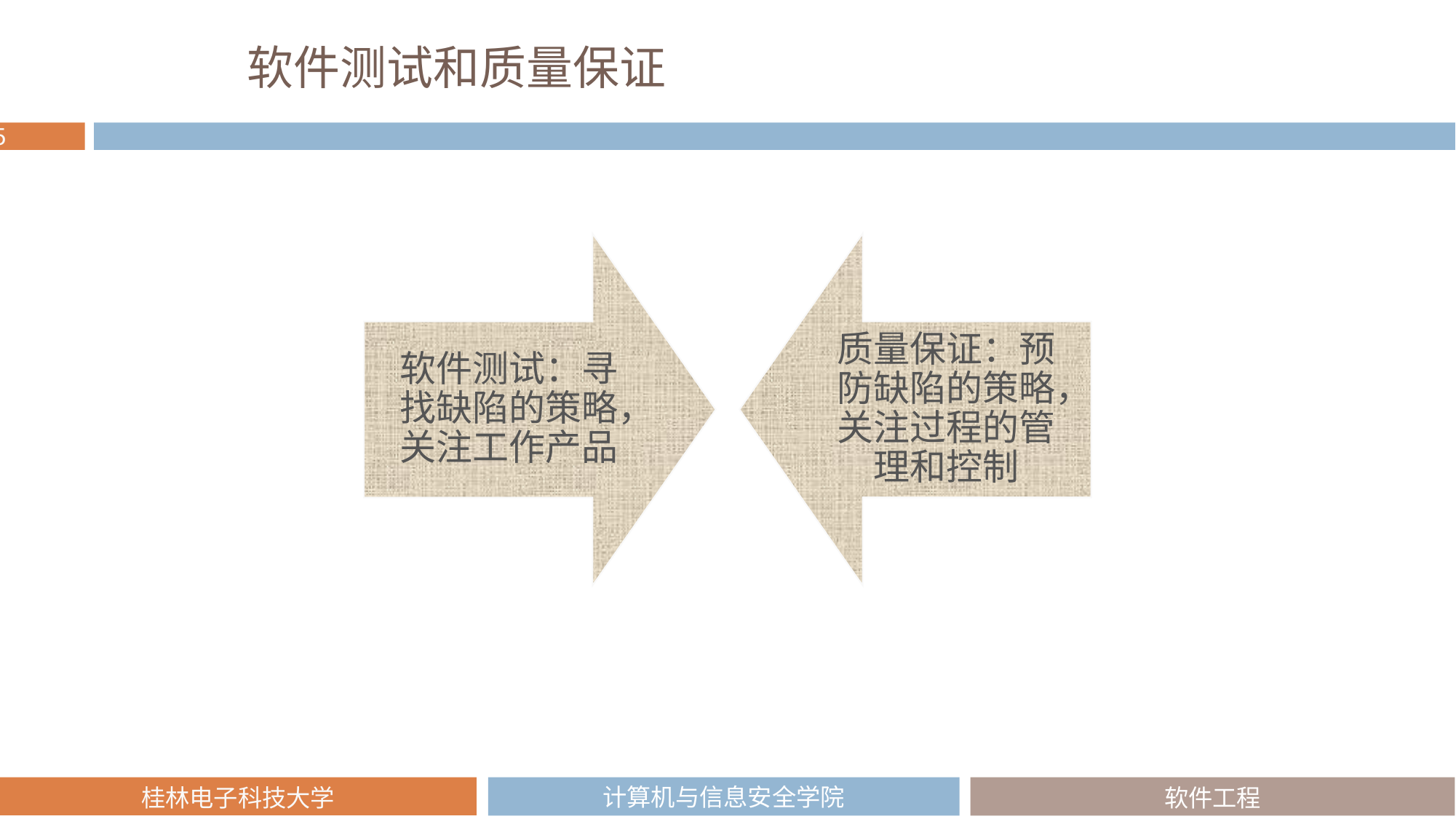

# 软件测试和质量保证
软件测试：寻找缺陷的策略，关注工作产品
质量保证：预防缺陷的策略，关注过程的管理和控制